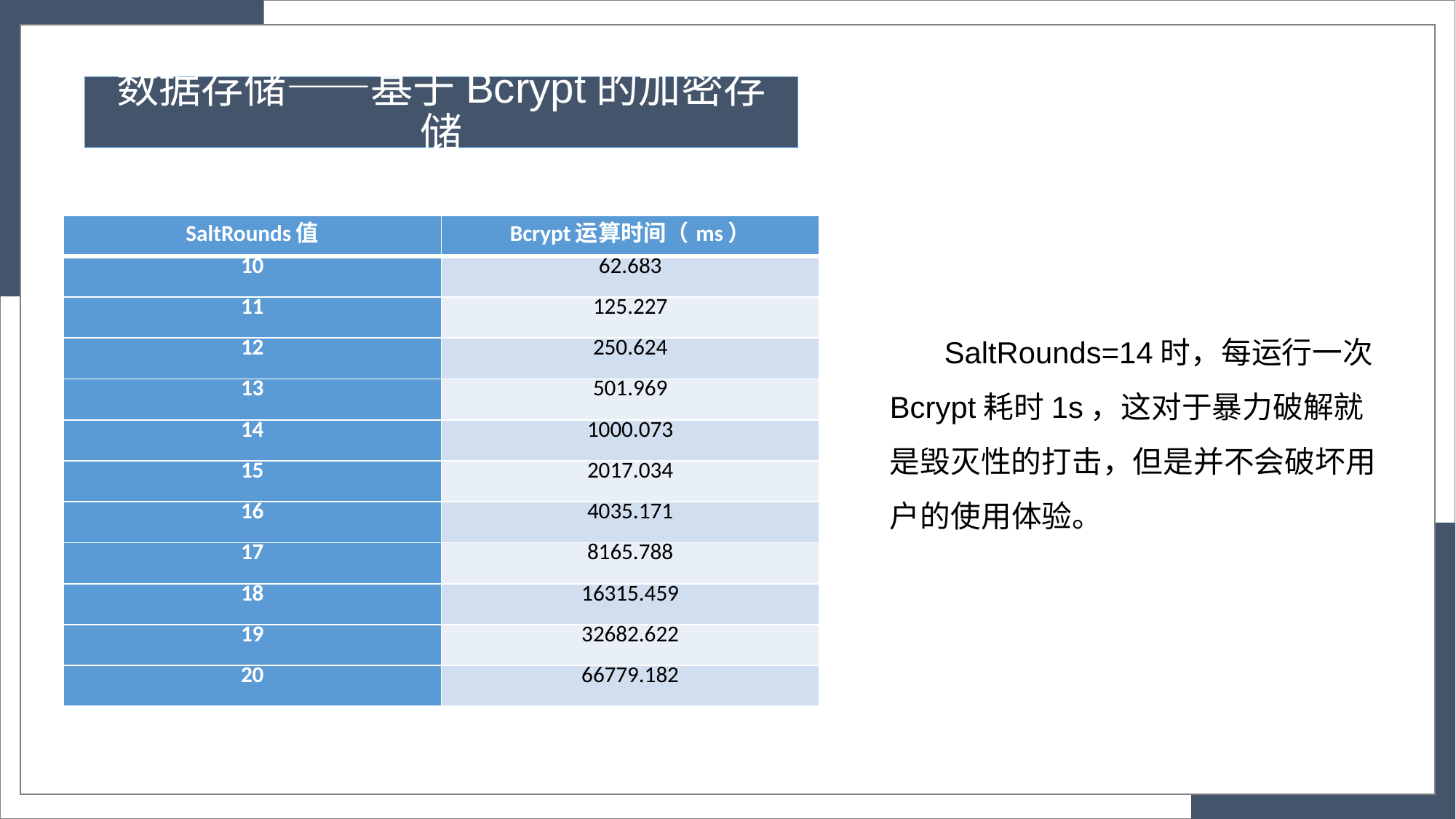

# 数据存储——基于Bcrypt的加密存储
| SaltRounds值 | Bcrypt运算时间（ms） |
| --- | --- |
| 10 | 62.683 |
| 11 | 125.227 |
| 12 | 250.624 |
| 13 | 501.969 |
| 14 | 1000.073 |
| 15 | 2017.034 |
| 16 | 4035.171 |
| 17 | 8165.788 |
| 18 | 16315.459 |
| 19 | 32682.622 |
| 20 | 66779.182 |
SaltRounds=14时，每运行一次Bcrypt耗时1s，这对于暴力破解就是毁灭性的打击，但是并不会破坏用户的使用体验。